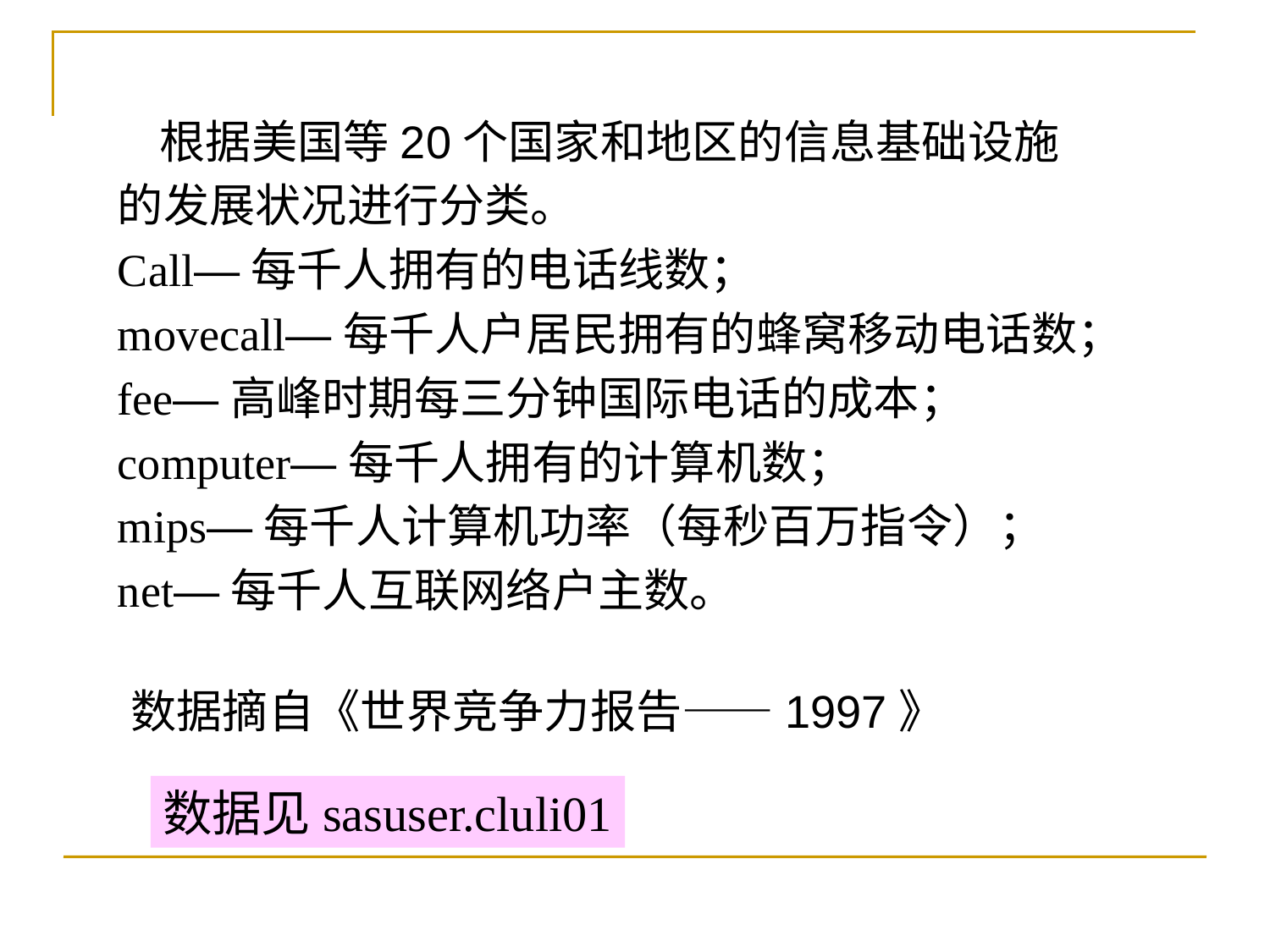

根据美国等20个国家和地区的信息基础设施
的发展状况进行分类。
Call—每千人拥有的电话线数；
movecall—每千人户居民拥有的蜂窝移动电话数；
fee—高峰时期每三分钟国际电话的成本；
computer—每千人拥有的计算机数；
mips—每千人计算机功率（每秒百万指令）；
net—每千人互联网络户主数。
数据摘自《世界竞争力报告——1997》
数据见sasuser.cluli01